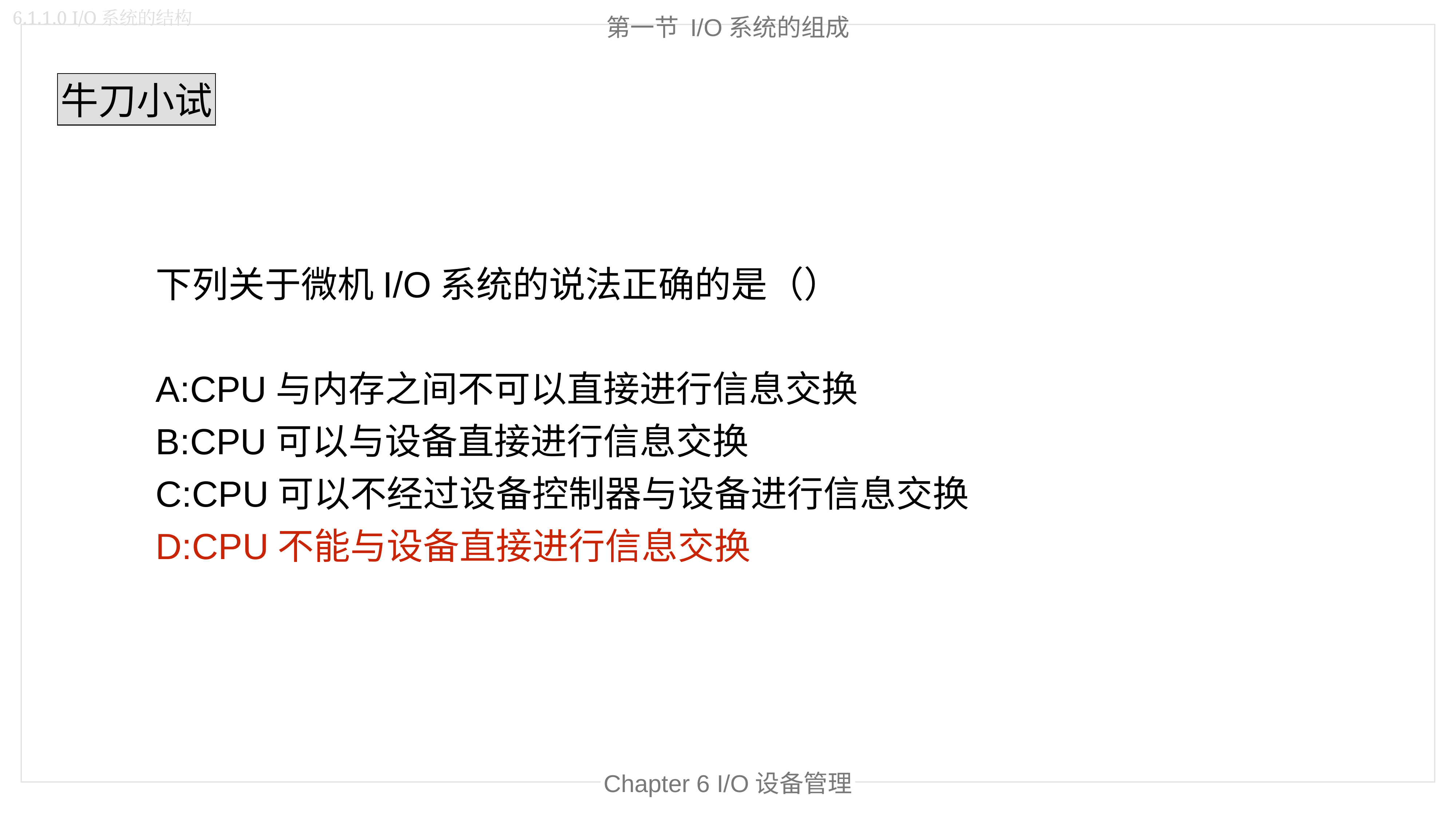

6.1.1.0 I/O系统的结构
第一节 I/O系统的组成

牛刀小试
下列关于微机I/O系统的说法正确的是（）

A:CPU与内存之间不可以直接进行信息交换
B:CPU可以与设备直接进行信息交换
C:CPU可以不经过设备控制器与设备进行信息交换
D:CPU不能与设备直接进行信息交换
Chapter 6 I/O设备管理